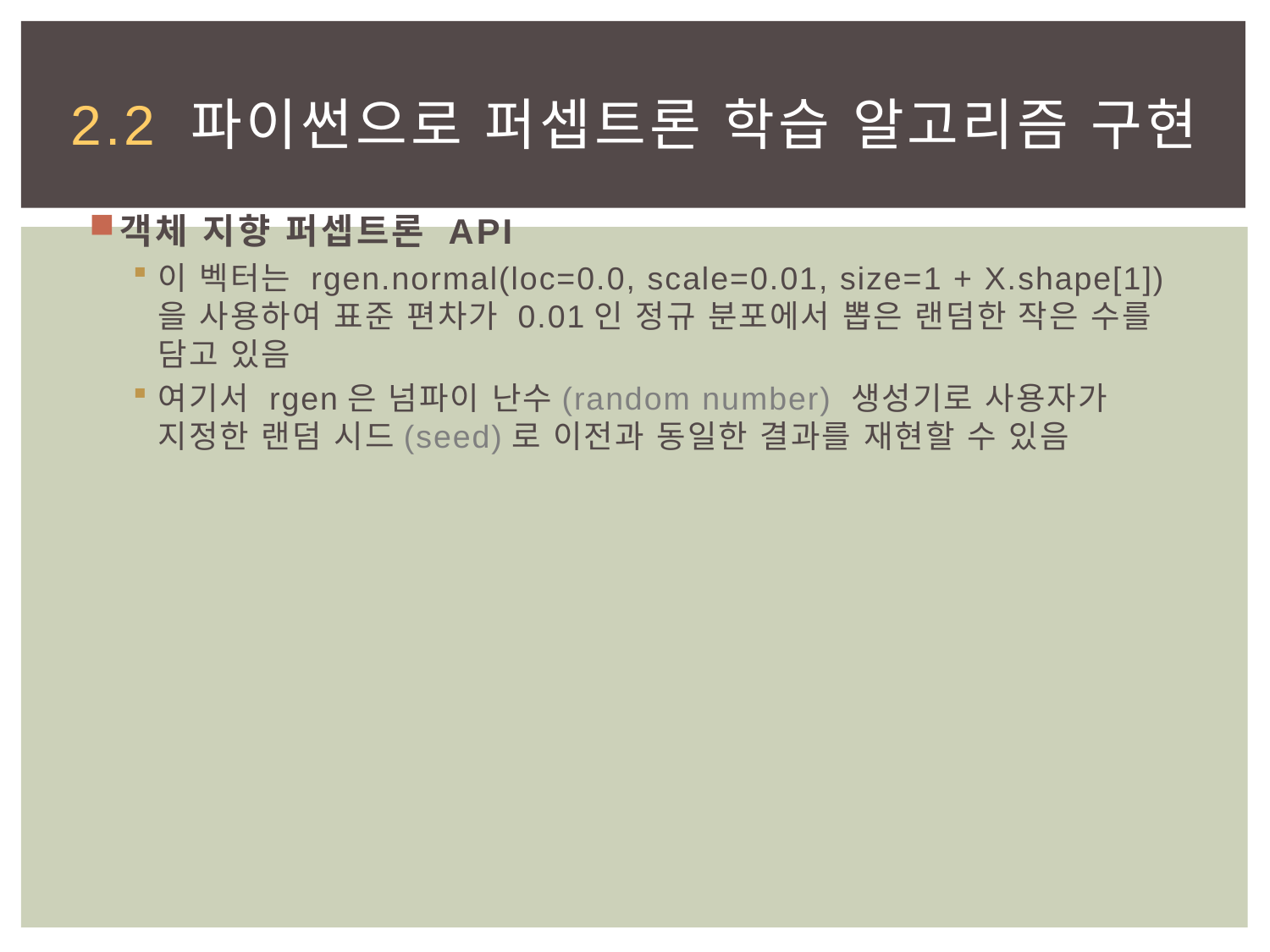

# 2.2 파이썬으로 퍼셉트론 학습 알고리즘 구현
객체 지향 퍼셉트론 API
이 벡터는 rgen.normal(loc=0.0, scale=0.01, size=1 + X.shape[1])을 사용하여 표준 편차가 0.01인 정규 분포에서 뽑은 랜덤한 작은 수를 담고 있음
여기서 rgen은 넘파이 난수(random number) 생성기로 사용자가 지정한 랜덤 시드(seed)로 이전과 동일한 결과를 재현할 수 있음